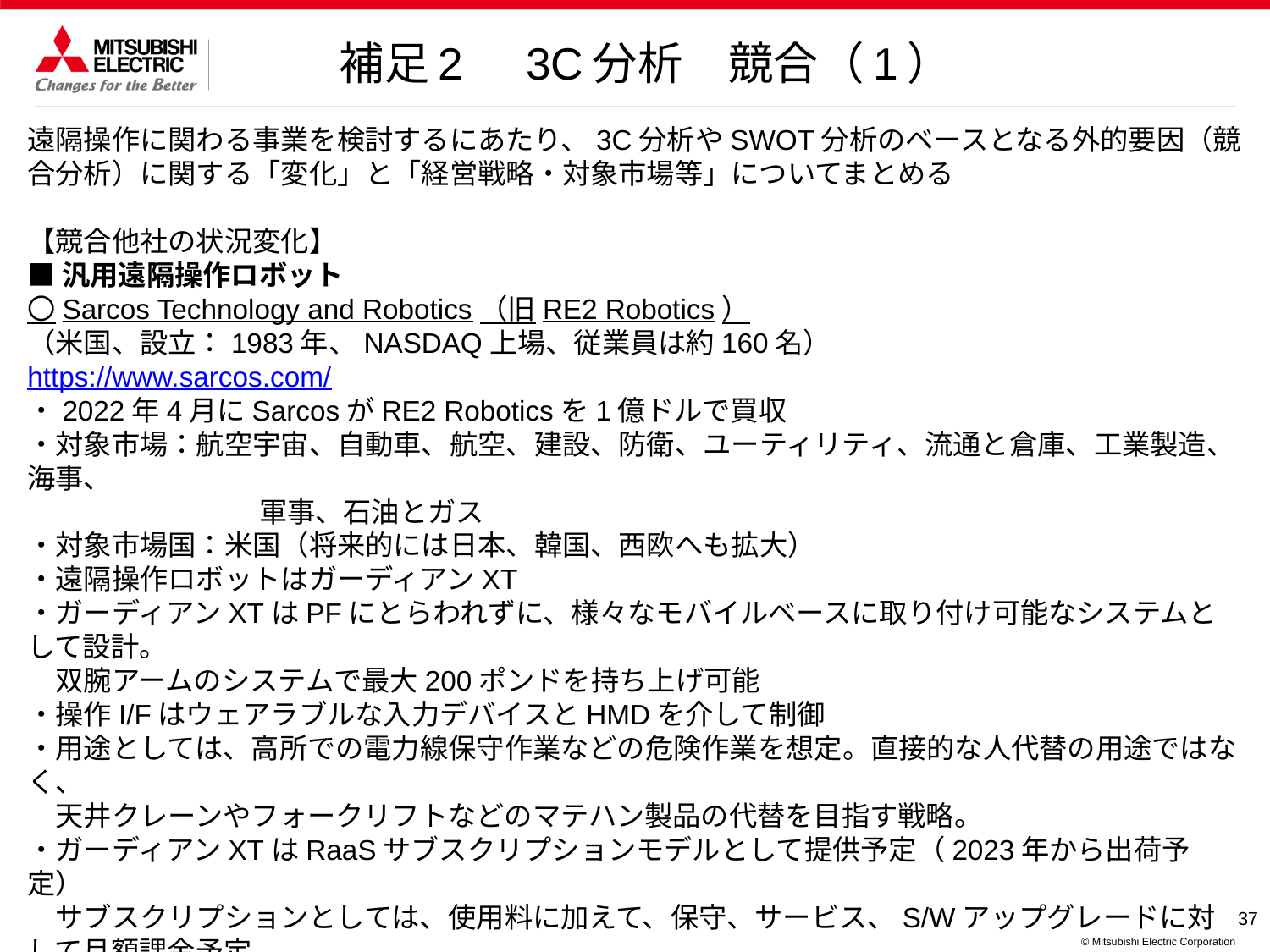

補足2　3C分析　競合（1）
遠隔操作に関わる事業を検討するにあたり、3C分析やSWOT分析のベースとなる外的要因（競合分析）に関する「変化」と「経営戦略・対象市場等」についてまとめる

【競合他社の状況変化】
■汎用遠隔操作ロボット
〇Sarcos Technology and Robotics（旧RE2 Robotics）
（米国、設立：1983年、NASDAQ上場、従業員は約160名）
https://www.sarcos.com/
・2022年4月にSarcosがRE2 Roboticsを1億ドルで買収
・対象市場：航空宇宙、自動車、航空、建設、防衛、ユーティリティ、流通と倉庫、工業製造、海事、
　　　　　　　　 軍事、石油とガス
・対象市場国：米国（将来的には日本、韓国、西欧へも拡大）
・遠隔操作ロボットはガーディアンXT
・ガーディアンXTはPFにとらわれずに、様々なモバイルベースに取り付け可能なシステムとして設計。
　双腕アームのシステムで最大200ポンドを持ち上げ可能
・操作I/Fはウェアラブルな入力デバイスとHMDを介して制御
・用途としては、高所での電力線保守作業などの危険作業を想定。直接的な人代替の用途ではなく、
　天井クレーンやフォークリフトなどのマテハン製品の代替を目指す戦略。
・ガーディアンXTはRaaSサブスクリプションモデルとして提供予定（2023年から出荷予定）
　サブスクリプションとしては、使用料に加えて、保守、サービス、S/Wアップグレードに対して月額課金予定
・製品製造は社内製造ではなく、外部委託を予定
・販売は直接販売と流通チャネルのハイブリッドで販売予定
・研究開発費は、2021年に1750万ドル、2020年に1410万ドルを投資
・知財権としては、2022年3月時点で79件の米国特許と93件の国際特許を取得し、約108件出願中